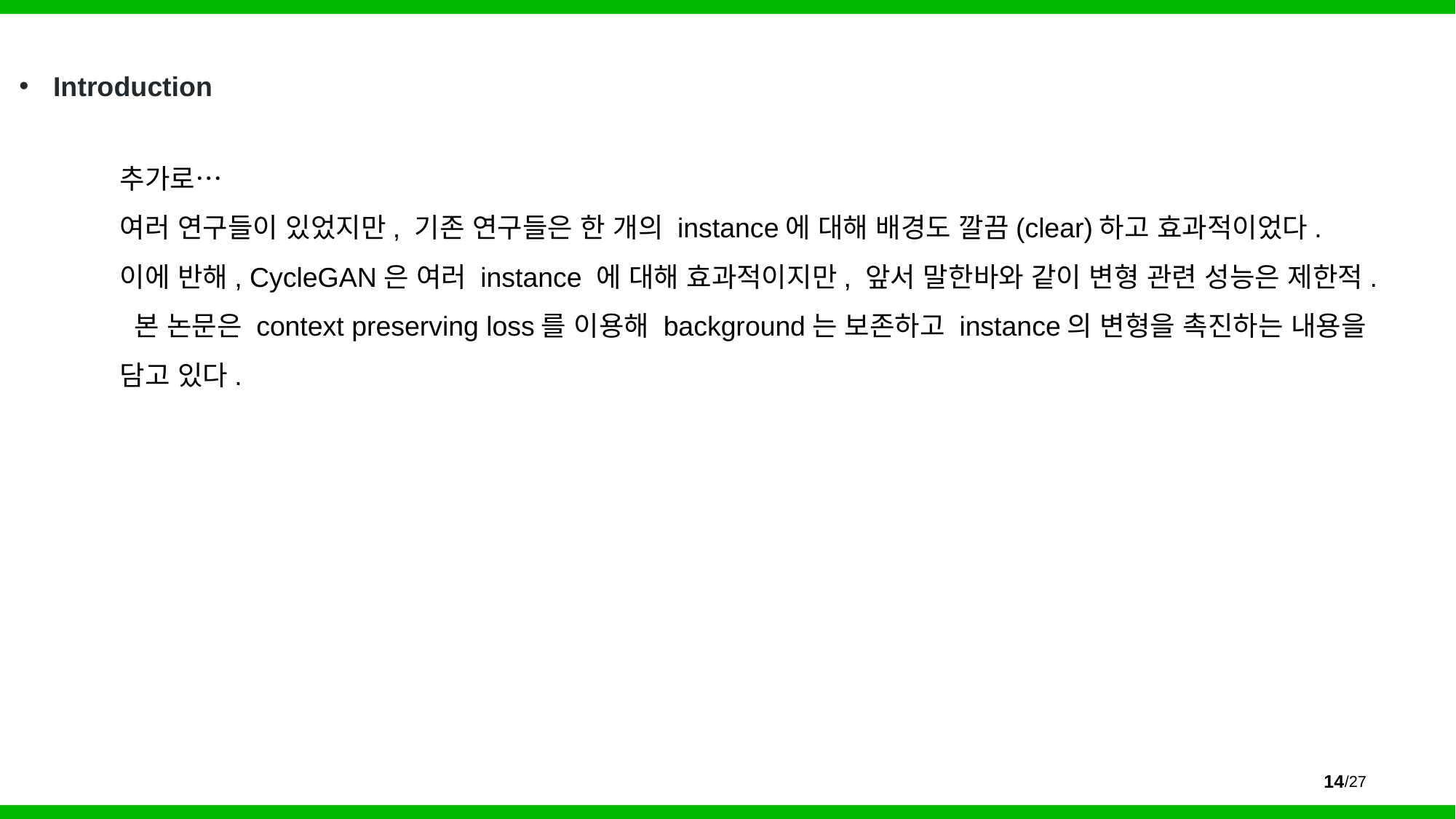

Introduction
추가로…
여러 연구들이 있었지만, 기존 연구들은 한 개의 instance에 대해 배경도 깔끔(clear)하고 효과적이었다.
이에 반해, CycleGAN은 여러 instance 에 대해 효과적이지만, 앞서 말한바와 같이 변형 관련 성능은 제한적.
 본 논문은 context preserving loss를 이용해 background는 보존하고 instance의 변형을 촉진하는 내용을 담고 있다.